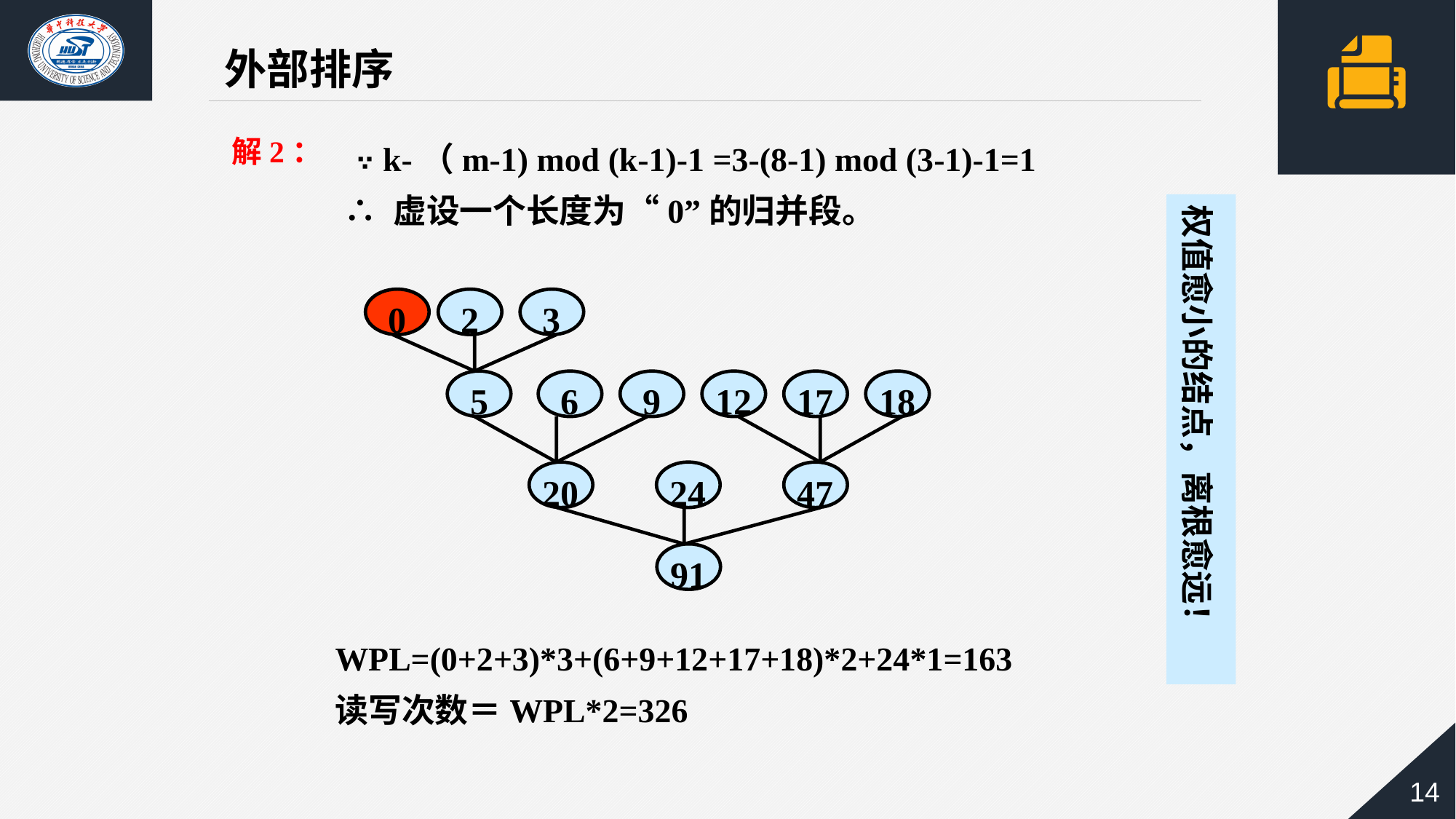

外部排序

解2：
                  ∵ k-（m-1) mod (k-1)-1 =3-(8-1) mod (3-1)-1=1
           ∴ 虚设一个长度为“0”的归并段。
权值愈小的结点，离根愈远！
0
2
3

5
6
9
12
17
18

20
24
47

91
WPL=(0+2+3)*3+(6+9+12+17+18)*2+24*1=163
读写次数＝WPL*2=326